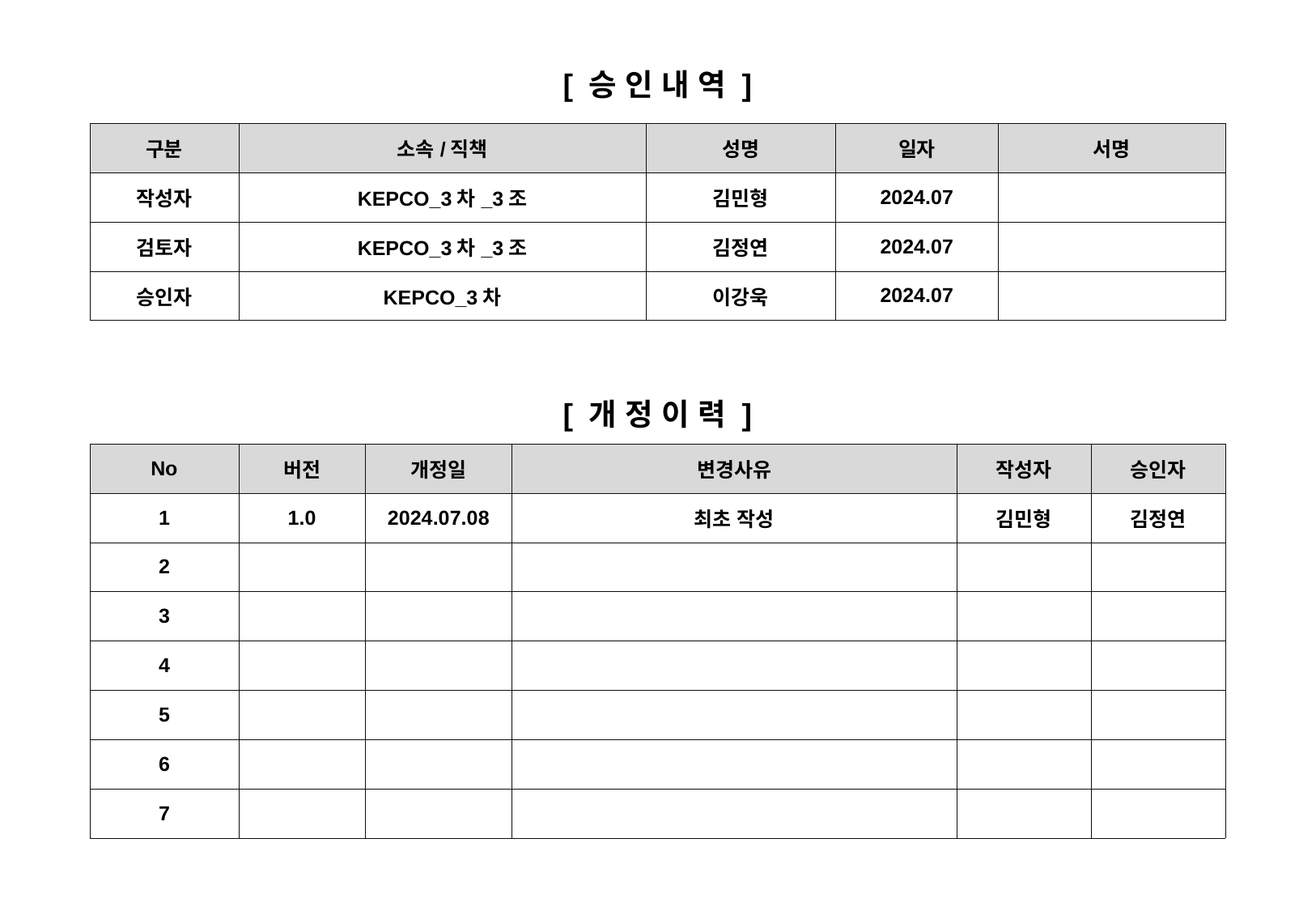

[ 승 인 내 역 ]
| 구분 | 소속/직책 | 성명 | 일자 | 서명 |
| --- | --- | --- | --- | --- |
| 작성자 | KEPCO\_3차\_3조 | 김민형 | 2024.07 |  |
| 검토자 | KEPCO\_3차\_3조 | 김정연 | 2024.07 |  |
| 승인자 | KEPCO\_3차 | 이강욱 | 2024.07 |  |
[ 개 정 이 력 ]
| No | 버전 | 개정일 | 변경사유 | 작성자 | 승인자 |
| --- | --- | --- | --- | --- | --- |
| 1 | 1.0 | 2024.07.08 | 최초 작성 | 김민형 | 김정연 |
| 2 |  |  |  |  |  |
| 3 |  |  |  |  |  |
| 4 |  |  |  |  |  |
| 5 |  |  |  |  |  |
| 6 |  |  |  |  |  |
| 7 |  |  |  |  |  |